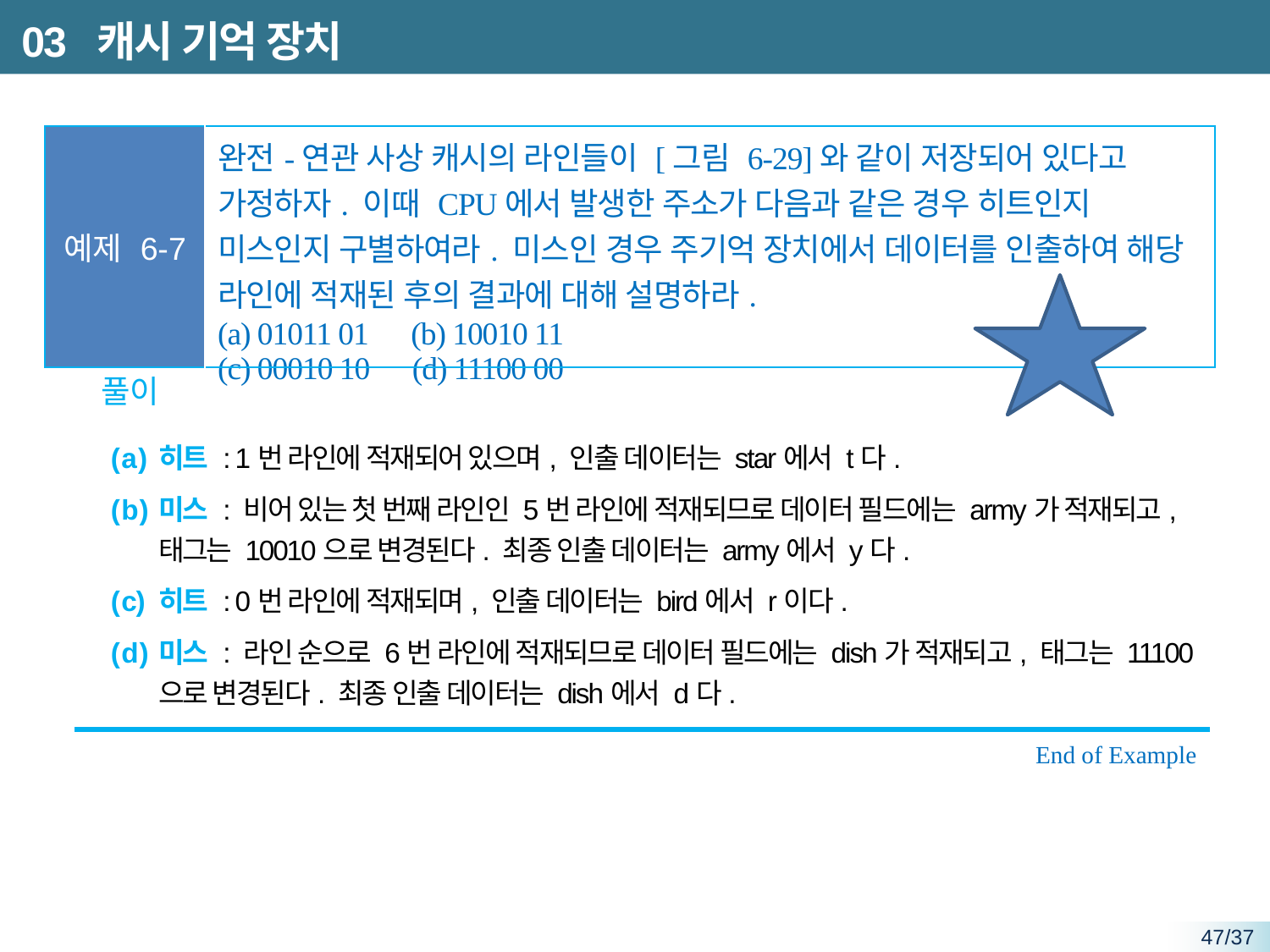

# 03  캐시 기억 장치
| 예제 6-7 | 완전-연관 사상 캐시의 라인들이 [그림 6-29]와 같이 저장되어 있다고 가정하자. 이때 CPU에서 발생한 주소가 다음과 같은 경우 히트인지 미스인지 구별하여라. 미스인 경우 주기억 장치에서 데이터를 인출하여 해당 라인에 적재된 후의 결과에 대해 설명하라. (a) 01011 01 (b) 10010 11 (c) 00010 10 (d) 11100 00 |
| --- | --- |

풀이
히트 : 1번 라인에 적재되어 있으며, 인출 데이터는 star에서 t다.
미스 : 비어 있는 첫 번째 라인인 5번 라인에 적재되므로 데이터 필드에는 army가 적재되고, 태그는 10010으로 변경된다. 최종 인출 데이터는 army에서 y다.
히트 : 0번 라인에 적재되며, 인출 데이터는 bird에서 r이다.
미스 : 라인 순으로 6번 라인에 적재되므로 데이터 필드에는 dish가 적재되고, 태그는 11100으로 변경된다. 최종 인출 데이터는 dish에서 d다.
End of Example